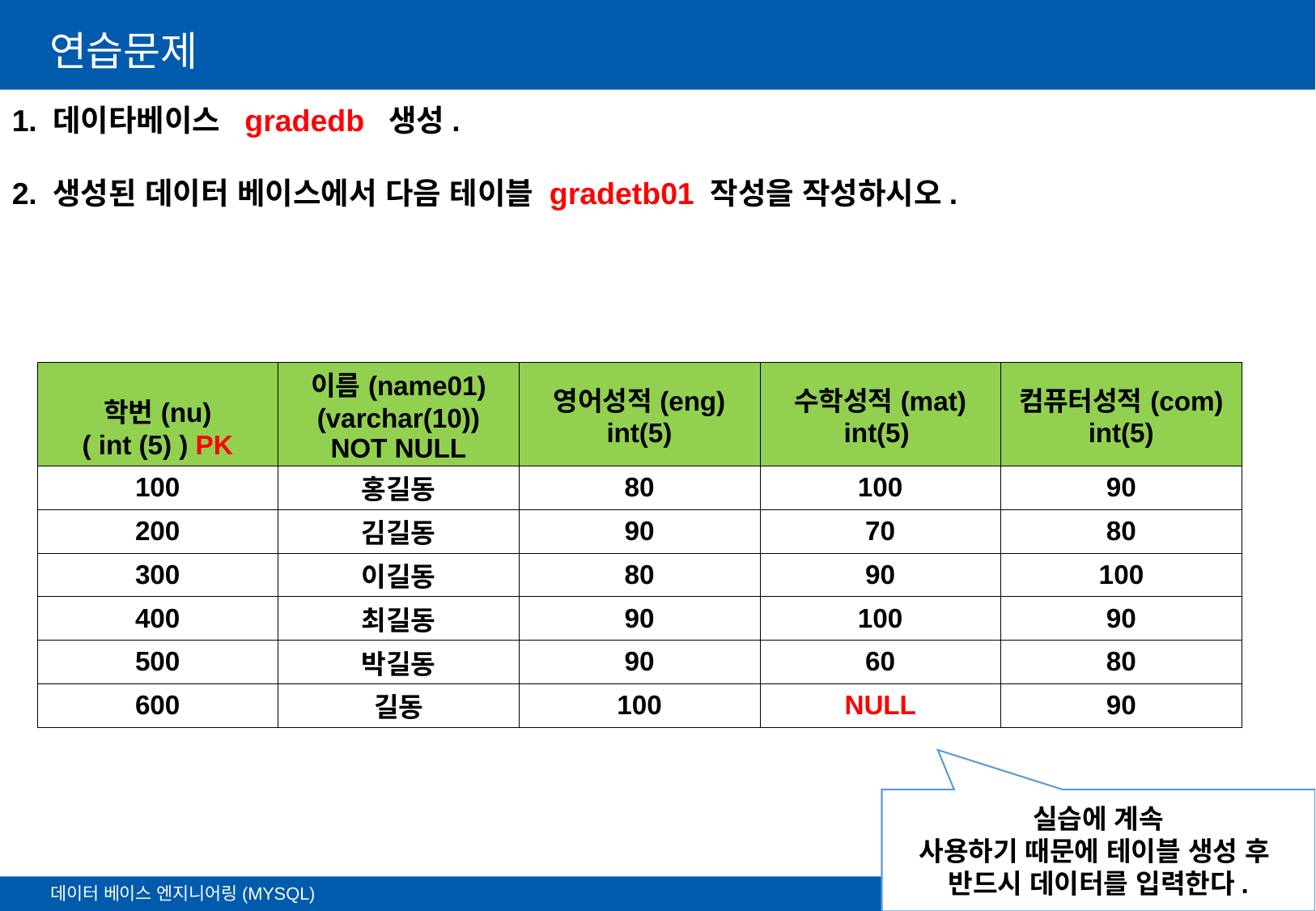

# 연습문제
1. 데이타베이스  gradedb  생성.

2. 생성된 데이터 베이스에서 다음 테이블 gradetb01 작성을 작성하시오.

| 학번(nu) ( int (5) ) PK | 이름(name01) (varchar(10)) NOT NULL | 영어성적(eng) int(5) | 수학성적(mat) int(5) | 컴퓨터성적(com) int(5) |
| --- | --- | --- | --- | --- |
| 100 | 홍길동 | 80 | 100 | 90 |
| 200 | 김길동 | 90 | 70 | 80 |
| 300 | 이길동 | 80 | 90 | 100 |
| 400 | 최길동 | 90 | 100 | 90 |
| 500 | 박길동 | 90 | 60 | 80 |
| 600 | 길동 | 100 | NULL | 90 |
실습에 계속
사용하기 때문에 테이블 생성 후
반드시 데이터를 입력한다.